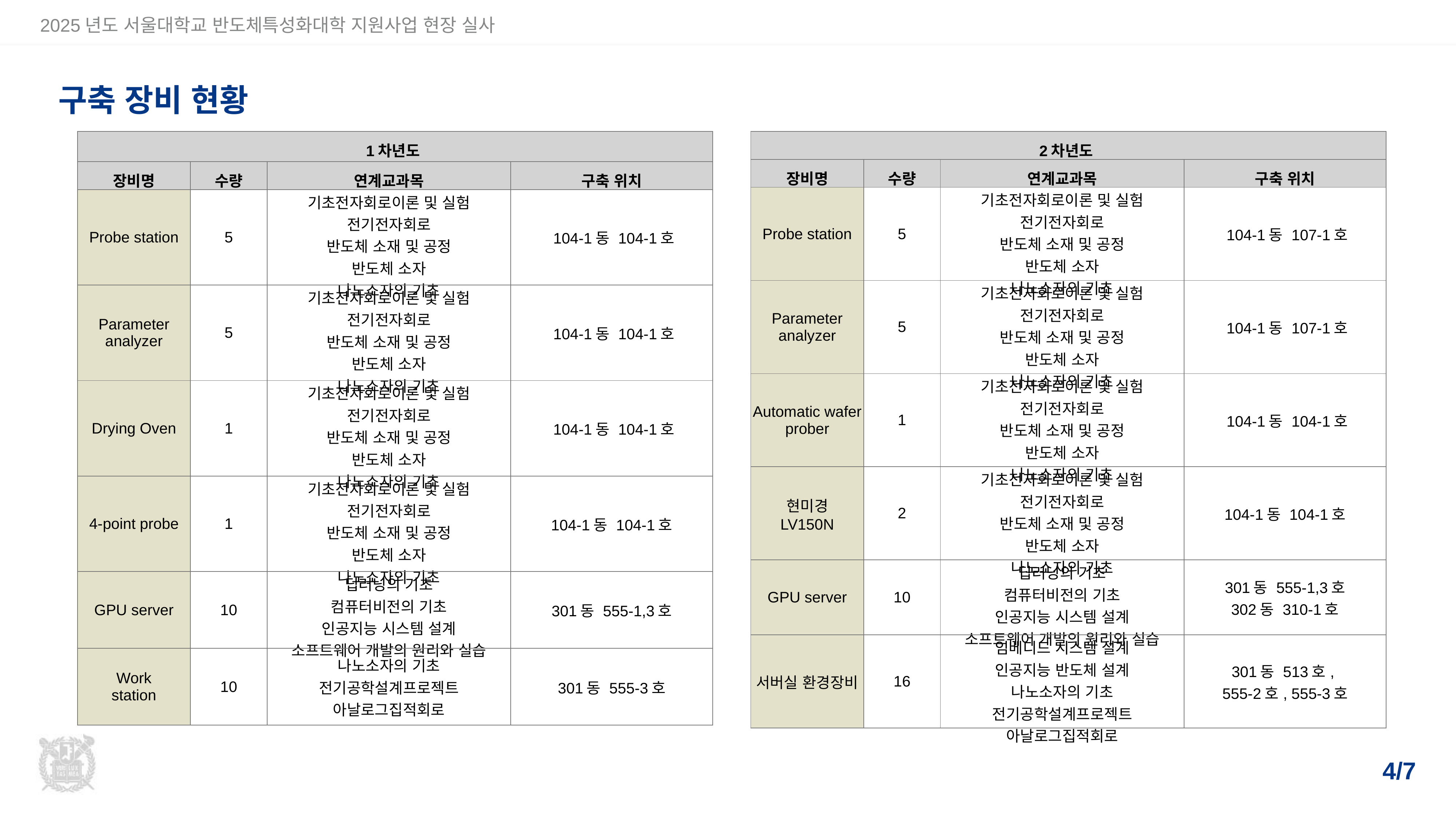

2025년도 서울대학교 반도체특성화대학 지원사업 현장 실사
# 구축 장비 현황
| 2차년도 |  |  |  |
| --- | --- | --- | --- |
| 장비명 | 수량 | 연계교과목 | 구축 위치 |
| Probe station | 5 | 기초전자회로이론 및 실험 전기전자회로 반도체 소재 및 공정 반도체 소자 나노소자의 기초 | 104-1동 107-1호 |
| Parameter analyzer | 5 | 기초전자회로이론 및 실험 전기전자회로 반도체 소재 및 공정 반도체 소자 나노소자의 기초 | 104-1동 107-1호 |
| Automatic wafer prober | 1 | 기초전자회로이론 및 실험 전기전자회로 반도체 소재 및 공정 반도체 소자 나노소자의 기초 | 104-1동 104-1호 |
| 현미경 LV150N | 2 | 기초전자회로이론 및 실험 전기전자회로 반도체 소재 및 공정 반도체 소자 나노소자의 기초 | 104-1동 104-1호 |
| GPU server | 10 | 딥러닝의 기초 컴퓨터비전의 기초 인공지능 시스템 설계 소프트웨어 개발의 원리와 실습 | 301동 555-1,3호 302동 310-1호 |
| 서버실 환경장비 | 16 | 임베디드 시스템 설계 인공지능 반도체 설계 나노소자의 기초 전기공학설계프로젝트 아날로그집적회로 | 301동 513호, 555-2호, 555-3호 |
| 1차년도 |  |  |  |
| --- | --- | --- | --- |
| 장비명 | 수량 | 연계교과목 | 구축 위치 |
| Probe station | 5 | 기초전자회로이론 및 실험 전기전자회로 반도체 소재 및 공정 반도체 소자 나노소자의 기초 | 104-1동 104-1호 |
| Parameter analyzer | 5 | 기초전자회로이론 및 실험 전기전자회로 반도체 소재 및 공정 반도체 소자 나노소자의 기초 | 104-1동 104-1호 |
| Drying Oven | 1 | 기초전자회로이론 및 실험 전기전자회로 반도체 소재 및 공정 반도체 소자 나노소자의 기초 | 104-1동 104-1호 |
| 4-point probe | 1 | 기초전자회로이론 및 실험 전기전자회로 반도체 소재 및 공정 반도체 소자 나노소자의 기초 | 104-1동 104-1호 |
| GPU server | 10 | 딥러닝의 기초 컴퓨터비전의 기초 인공지능 시스템 설계 소프트웨어 개발의 원리와 실습 | 301동 555-1,3호 |
| Work station | 10 | 나노소자의 기초 전기공학설계프로젝트 아날로그집적회로 | 301동 555-3호 |
4/7